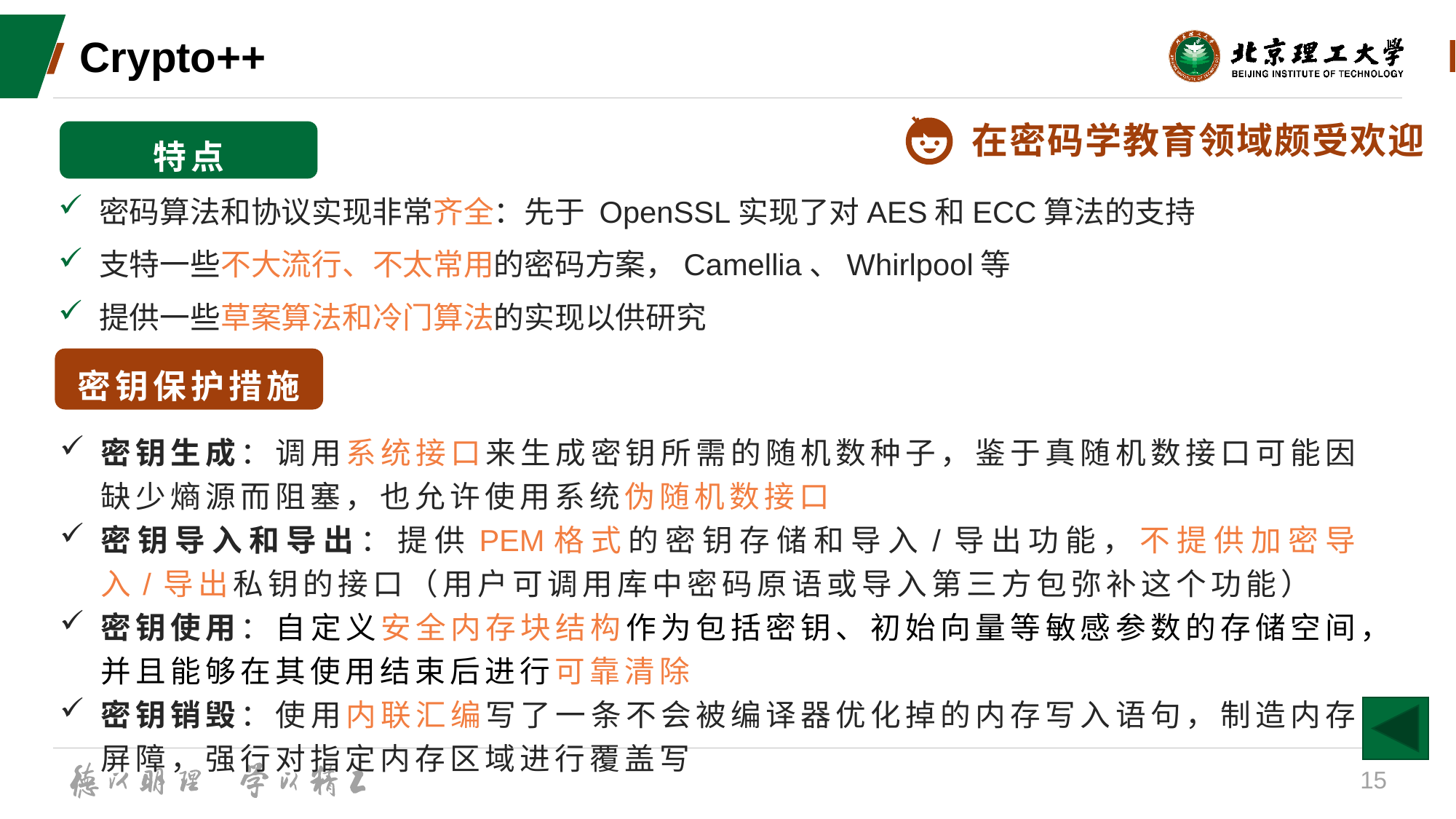

# Crypto++
在密码学教育领域颇受欢迎

特点
密码算法和协议实现非常齐全：先于 OpenSSL实现了对AES和ECC算法的支持
支特一些不大流行、不太常用的密码方案，Camellia、Whirlpool等
提供一些草案算法和冷门算法的实现以供研究
密钥保护措施
密钥生成：调用系统接口来生成密钥所需的随机数种子，鉴于真随机数接口可能因缺少熵源而阻塞，也允许使用系统伪随机数接口
密钥导入和导出：提供PEM格式的密钥存储和导入/导出功能，不提供加密导入/导出私钥的接口（用户可调用库中密码原语或导入第三方包弥补这个功能）
密钥使用：自定义安全内存块结构作为包括密钥、初始向量等敏感参数的存储空间，并且能够在其使用结束后进行可靠清除
密钥销毁：使用内联汇编写了一条不会被编译器优化掉的内存写入语句，制造内存屏障，强行对指定内存区域进行覆盖写